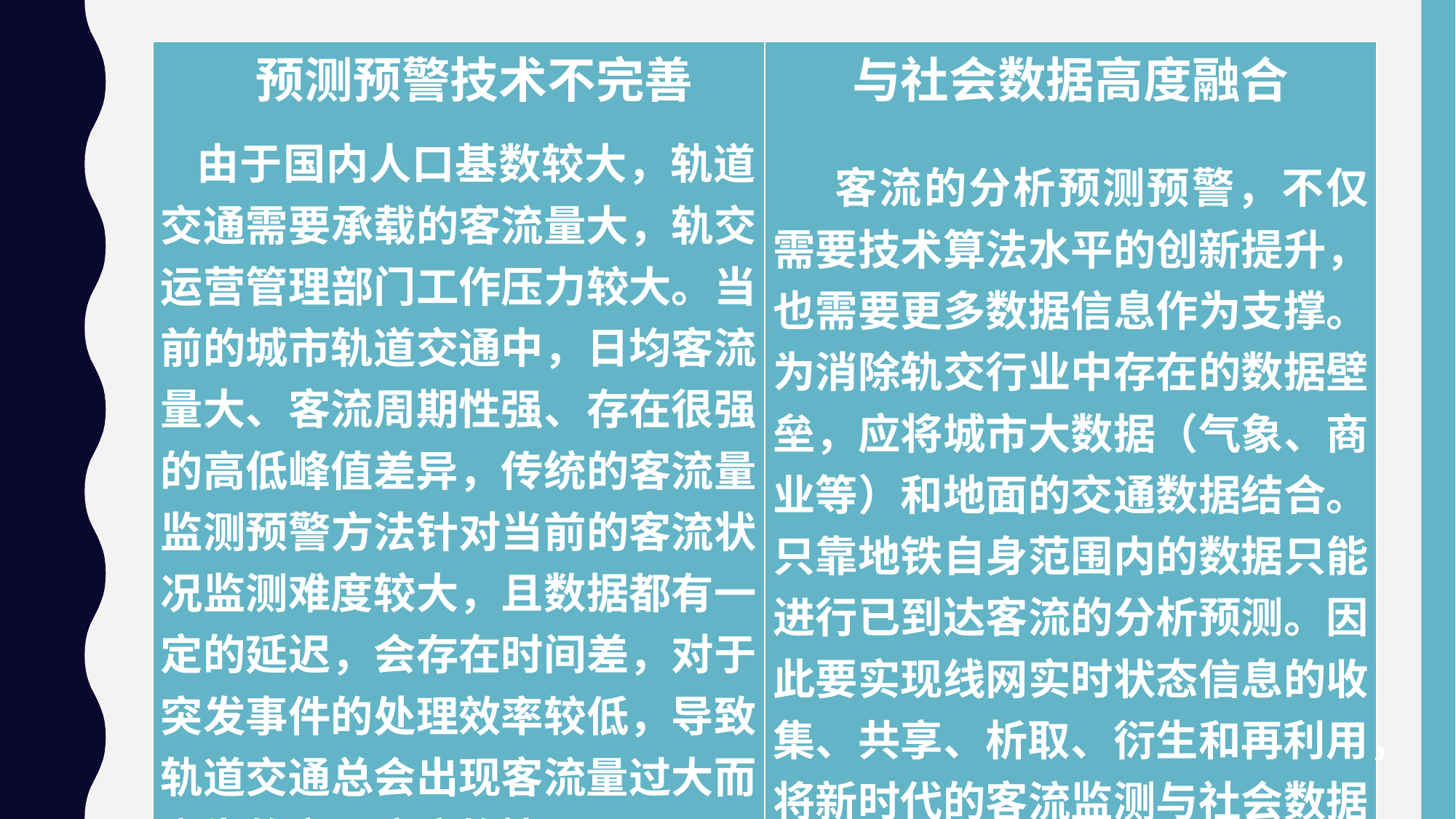

| 预测预警技术不完善 由于国内人口基数较大，轨道交通需要承载的客流量大，轨交运营管理部门工作压力较大。当前的城市轨道交通中，日均客流量大、客流周期性强、存在很强的高低峰值差异，传统的客流量监测预警方法针对当前的客流状况监测难度较大，且数据都有一定的延迟，会存在时间差，对于突发事件的处理效率较低，导致轨道交通总会出现客流量过大而产生的交通瘫痪的情况。 | 与社会数据高度融合 客流的分析预测预警，不仅需要技术算法水平的创新提升，也需要更多数据信息作为支撑。为消除轨交行业中存在的数据壁垒，应将城市大数据（气象、商业等）和地面的交通数据结合。只靠地铁自身范围内的数据只能进行已到达客流的分析预测。因此要实现线网实时状态信息的收集、共享、析取、衍生和再利用，将新时代的客流监测与社会数据相融合。 |
| --- | --- |